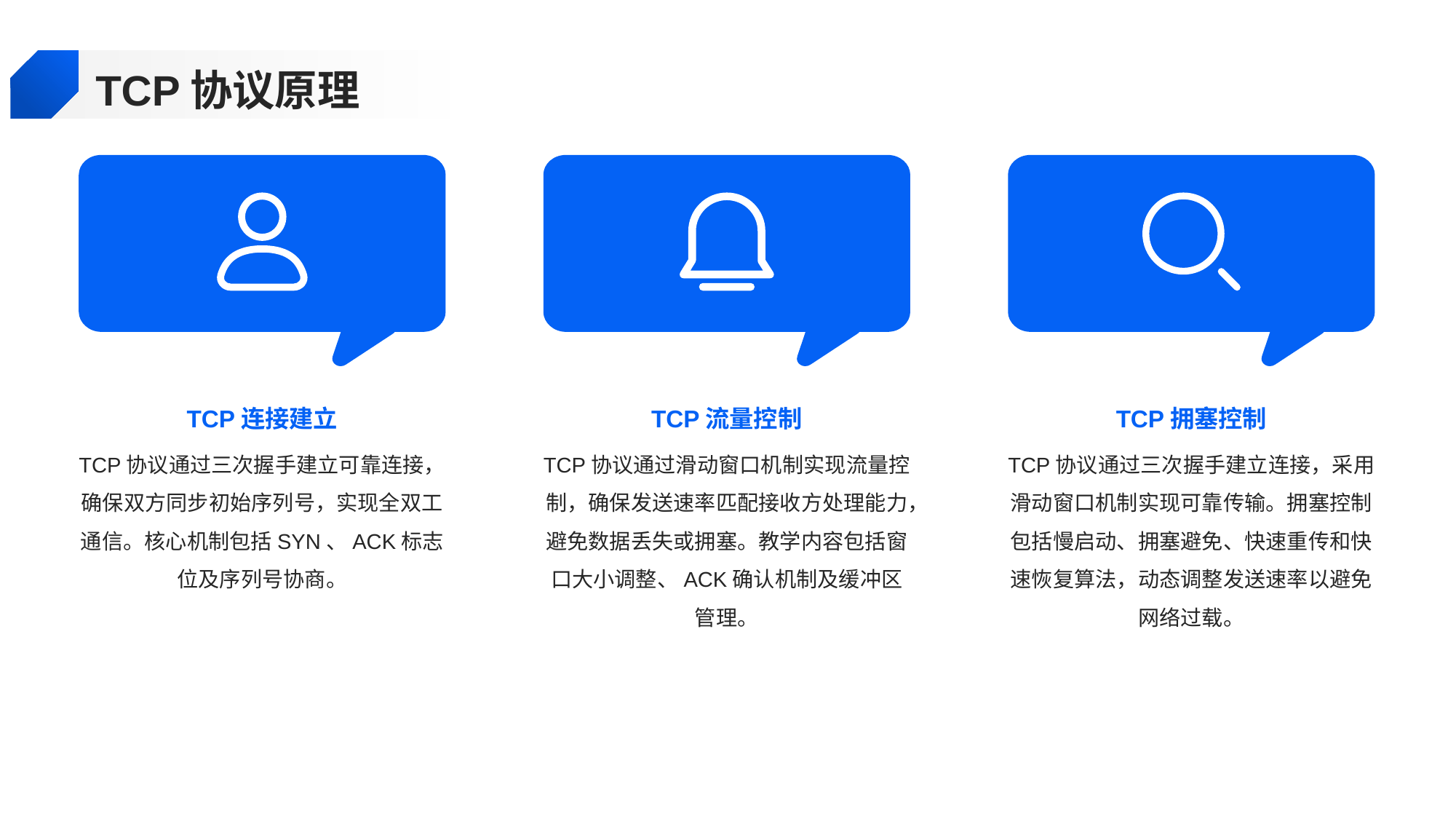

TCP协议原理

TCP连接建立
TCP流量控制
TCP拥塞控制
TCP协议通过三次握手建立可靠连接，确保双方同步初始序列号，实现全双工通信。核心机制包括SYN、ACK标志位及序列号协商。
TCP协议通过滑动窗口机制实现流量控制，确保发送速率匹配接收方处理能力，避免数据丢失或拥塞。教学内容包括窗口大小调整、ACK确认机制及缓冲区管理。
TCP协议通过三次握手建立连接，采用滑动窗口机制实现可靠传输。拥塞控制包括慢启动、拥塞避免、快速重传和快速恢复算法，动态调整发送速率以避免网络过载。